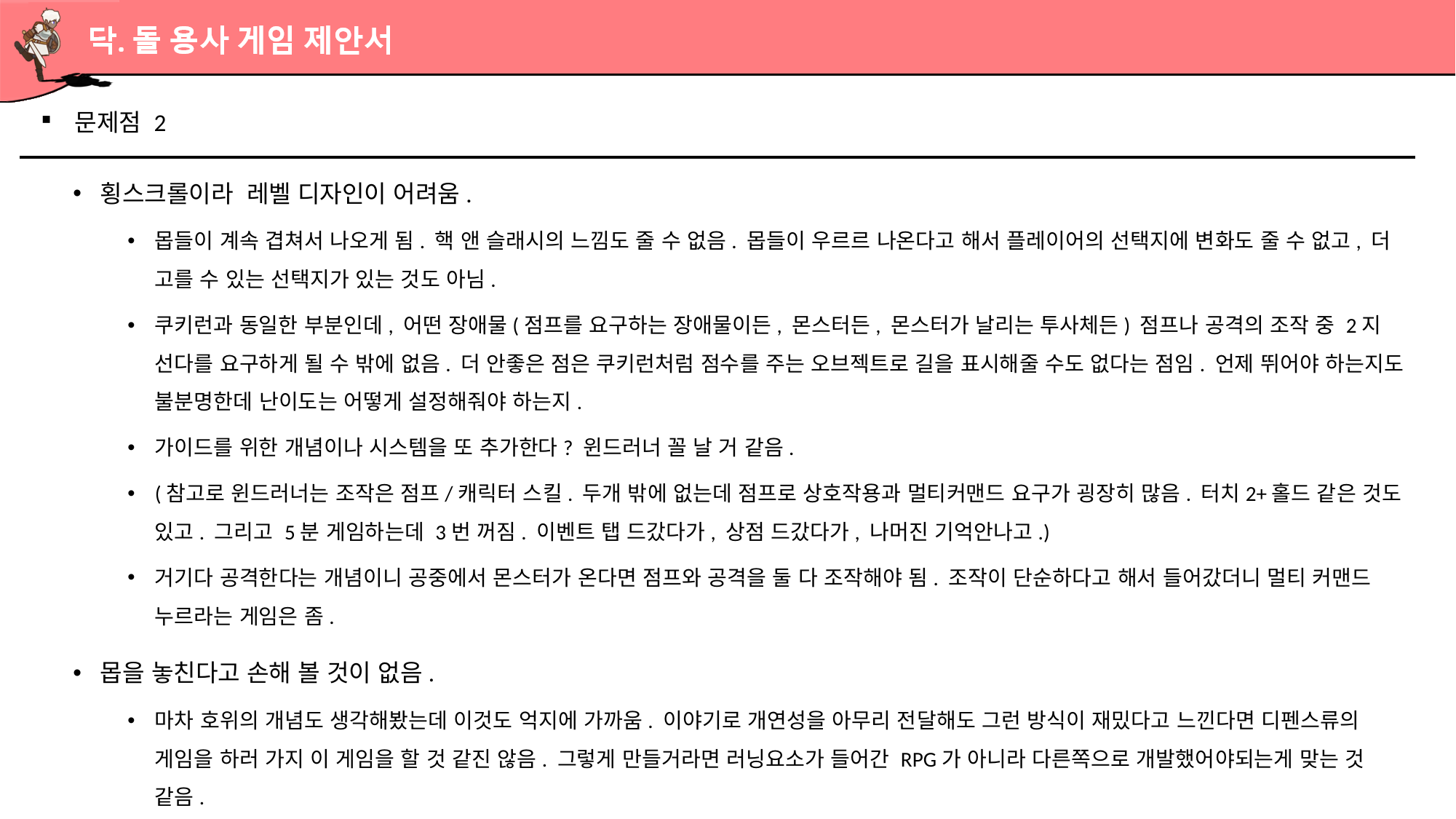

# 문제점 2
횡스크롤이라  레벨 디자인이 어려움.
몹들이 계속 겹쳐서 나오게 됨. 핵 앤 슬래시의 느낌도 줄 수 없음. 몹들이 우르르 나온다고 해서 플레이어의 선택지에 변화도 줄 수 없고, 더 고를 수 있는 선택지가 있는 것도 아님.
쿠키런과 동일한 부분인데, 어떤 장애물(점프를 요구하는 장애물이든, 몬스터든, 몬스터가 날리는 투사체든) 점프나 공격의 조작 중 2지 선다를 요구하게 될 수 밖에 없음. 더 안좋은 점은 쿠키런처럼 점수를 주는 오브젝트로 길을 표시해줄 수도 없다는 점임. 언제 뛰어야 하는지도 불분명한데 난이도는 어떻게 설정해줘야 하는지.
가이드를 위한 개념이나 시스템을 또 추가한다? 윈드러너 꼴 날 거 같음.
(참고로 윈드러너는 조작은 점프/캐릭터 스킬. 두개 밖에 없는데 점프로 상호작용과 멀티커맨드 요구가 굉장히 많음. 터치2+홀드 같은 것도 있고. 그리고 5분 게임하는데 3번 꺼짐. 이벤트 탭 드갔다가, 상점 드갔다가, 나머진 기억안나고.)
거기다 공격한다는 개념이니 공중에서 몬스터가 온다면 점프와 공격을 둘 다 조작해야 됨. 조작이 단순하다고 해서 들어갔더니 멀티 커맨드 누르라는 게임은 좀.
몹을 놓친다고 손해 볼 것이 없음.
마차 호위의 개념도 생각해봤는데 이것도 억지에 가까움. 이야기로 개연성을 아무리 전달해도 그런 방식이 재밌다고 느낀다면 디펜스류의 게임을 하러 가지 이 게임을 할 것 같진 않음. 그렇게 만들거라면 러닝요소가 들어간 RPG가 아니라 다른쪽으로 개발했어야되는게 맞는 것 같음.